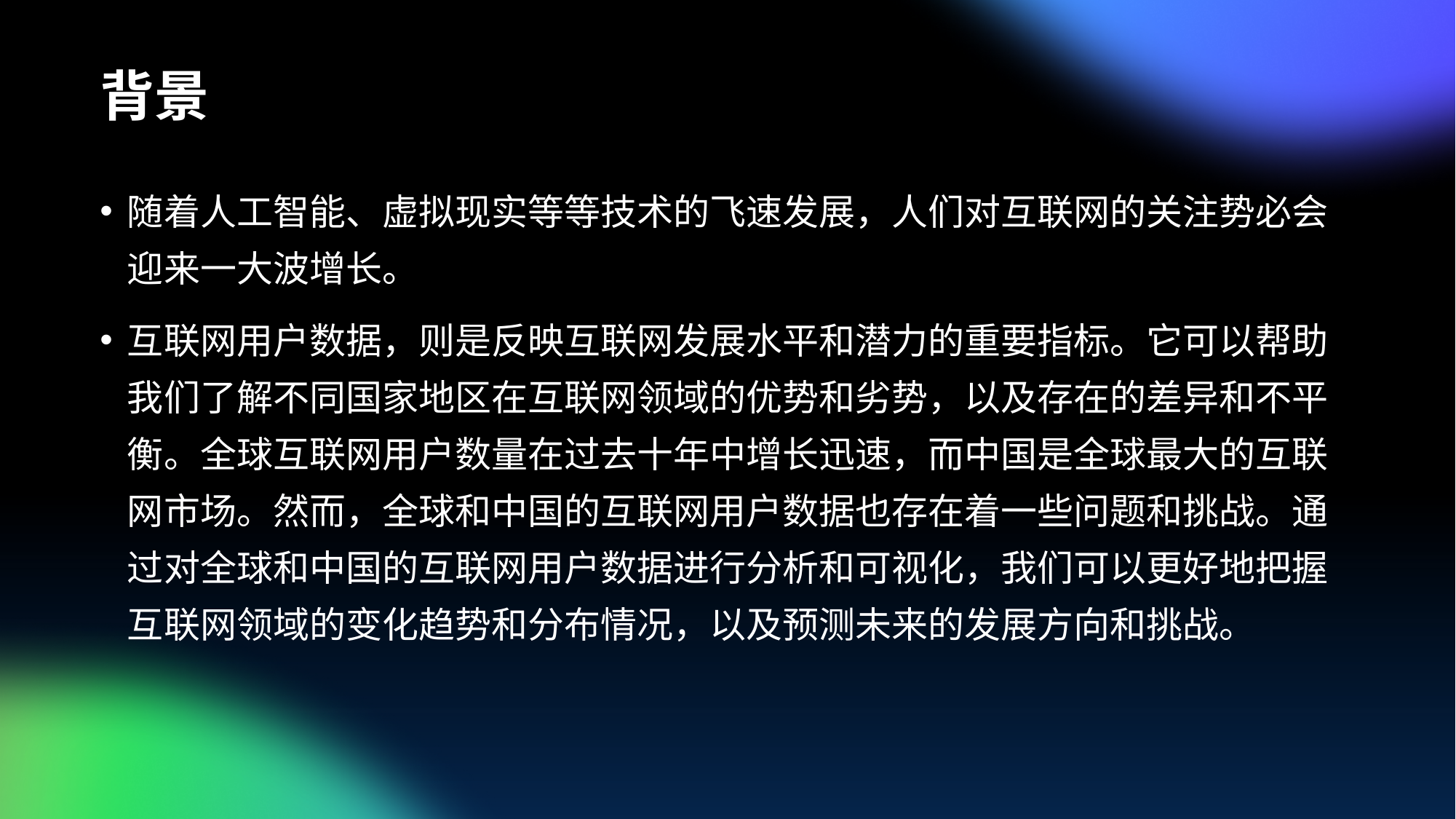

# 背景
随着人工智能、虚拟现实等等技术的飞速发展，人们对互联网的关注势必会迎来一大波增长。
互联网用户数据，则是反映互联网发展水平和潜力的重要指标。它可以帮助我们了解不同国家地区在互联网领域的优势和劣势，以及存在的差异和不平衡。全球互联网用户数量在过去十年中增长迅速，而中国是全球最大的互联网市场。然而，全球和中国的互联网用户数据也存在着一些问题和挑战。通过对全球和中国的互联网用户数据进行分析和可视化，我们可以更好地把握互联网领域的变化趋势和分布情况，以及预测未来的发展方向和挑战。